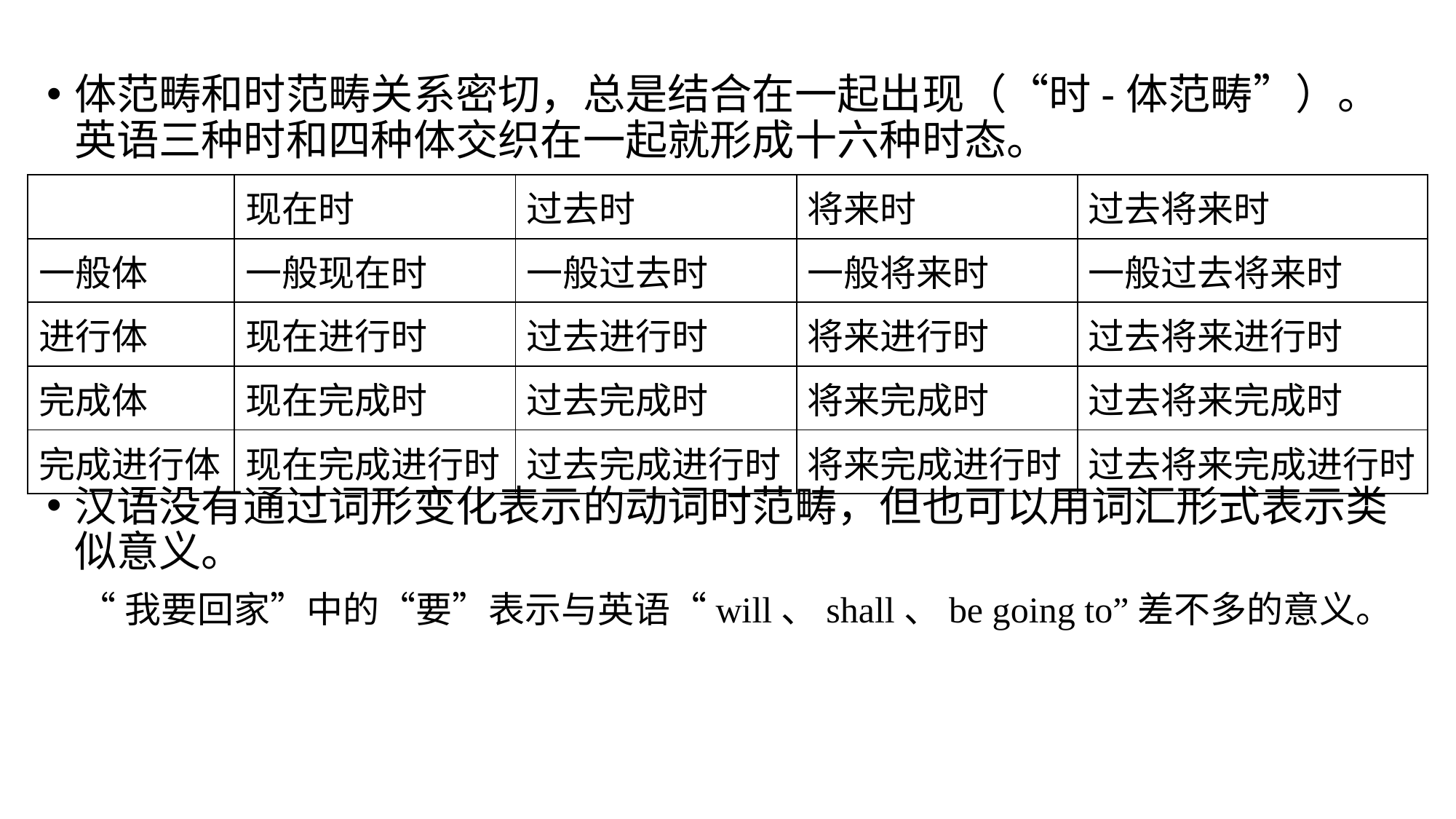

体范畴和时范畴关系密切，总是结合在一起出现（“时-体范畴”）。英语三种时和四种体交织在一起就形成十六种时态。

汉语没有通过词形变化表示的动词时范畴，但也可以用词汇形式表示类似意义。
    “我要回家”中的“要”表示与英语“will、shall、be going to”差不多的意义。

|  | 现在时 | 过去时 | 将来时 | 过去将来时 |
| --- | --- | --- | --- | --- |
| 一般体 | 一般现在时 | 一般过去时 | 一般将来时 | 一般过去将来时 |
| 进行体 | 现在进行时 | 过去进行时 | 将来进行时 | 过去将来进行时 |
| 完成体 | 现在完成时 | 过去完成时 | 将来完成时 | 过去将来完成时 |
| 完成进行体 | 现在完成进行时 | 过去完成进行时 | 将来完成进行时 | 过去将来完成进行时 |